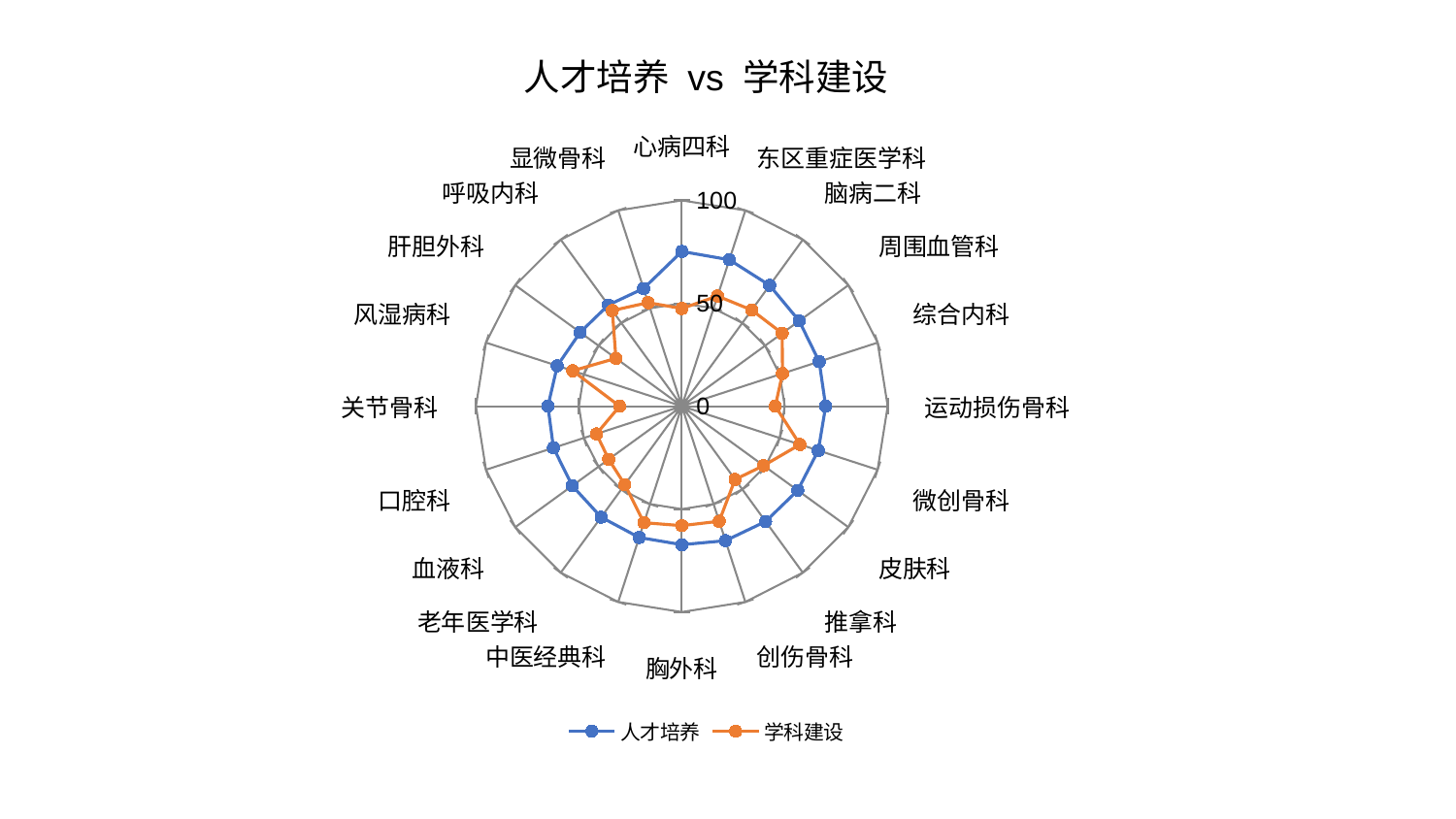

### Chart: 人才培养 vs 学科建设

| Category | 人才培养 | 学科建设 |
|---|---|---|
| 心病四科 | 75.17498727078663 | 47.4663037027004 |
| 东区重症医学科 | 74.81295503012005 | 56.263504354995796 |
| 脑病二科 | 72.58078451128684 | 57.74572179952918 |
| 周围血管科 | 70.49435291444117 | 60.28733355771378 |
| 综合内科 | 70.17125100940298 | 51.44100062777732 |
| 运动损伤骨科 | 69.89625628515114 | 45.42939021412095 |
| 微创骨科 | 69.70132877811426 | 60.33997070335001 |
| 皮肤科 | 69.58284561419968 | 49.1264220635559 |
| 推拿科 | 69.26142333843062 | 44.0153355620343 |
| 创伤骨科 | 68.72702767257108 | 58.80053396810857 |
| 胸外科 | 67.30581764917349 | 58.05519968206692 |
| 中医经典科 | 67.08787104150066 | 59.51836175692998 |
| 老年医学科 | 66.66478940006469 | 47.119705554680856 |
| 血液科 | 65.78746787378348 | 43.90820273020583 |
| 口腔科 | 65.5666282898079 | 43.60540629630765 |
| 关节骨科 | 65.0288617336075 | 30.23280760201692 |
| 风湿病科 | 63.6054141954048 | 55.711282666401075 |
| 肝胆外科 | 61.01288246599453 | 39.57280976348319 |
| 呼吸内科 | 60.74275378817432 | 57.43345714450981 |
| 显微骨科 | 60.14298002900921 | 52.89742090191057 |
139